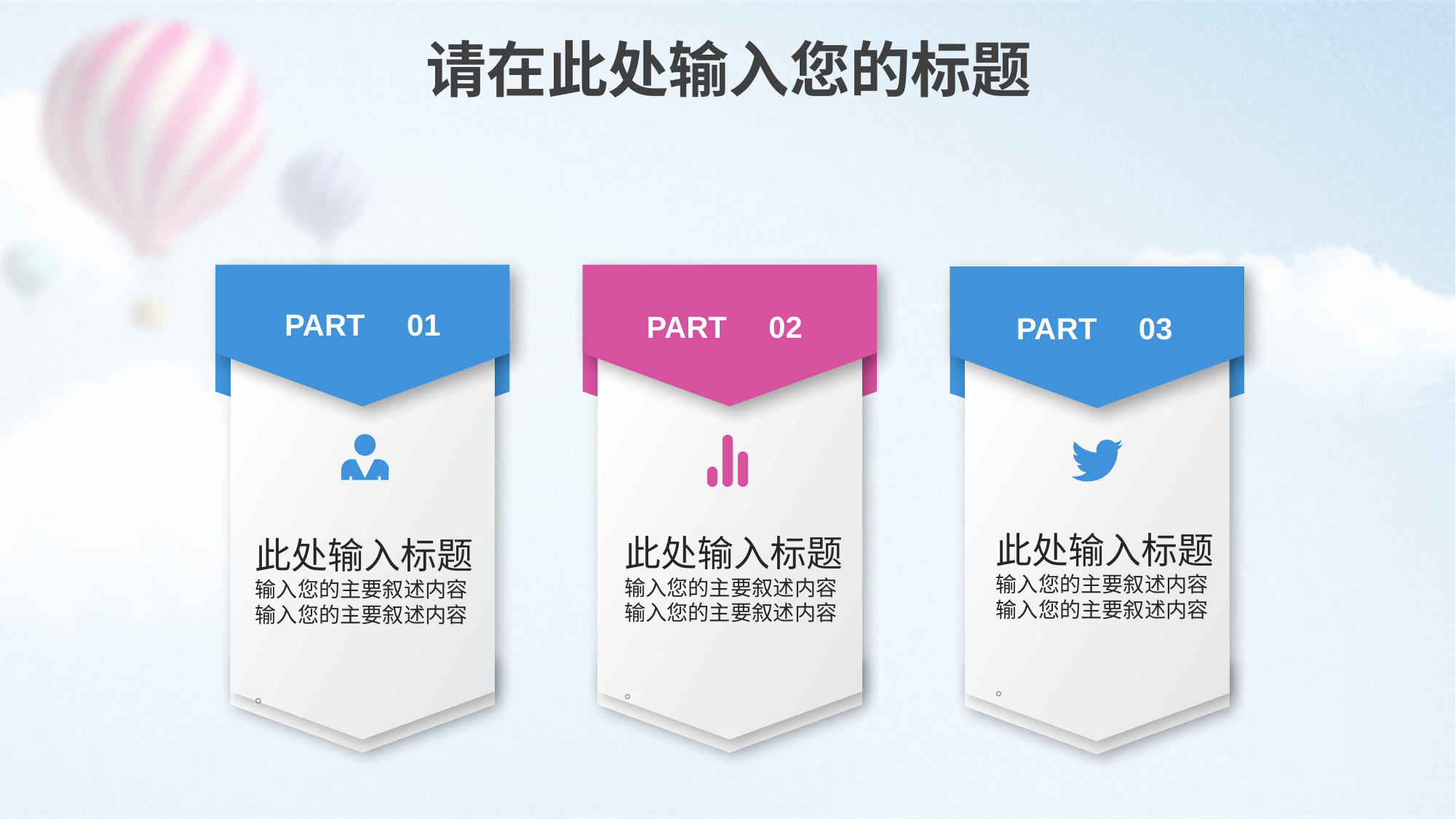

请在此处输入您的标题

PART     01

PART     02

PART     03

此处输入标题
输入您的主要叙述内容
输入您的主要叙述内容

。

此处输入标题
输入您的主要叙述内容
输入您的主要叙述内容

。

此处输入标题
输入您的主要叙述内容
输入您的主要叙述内容

。